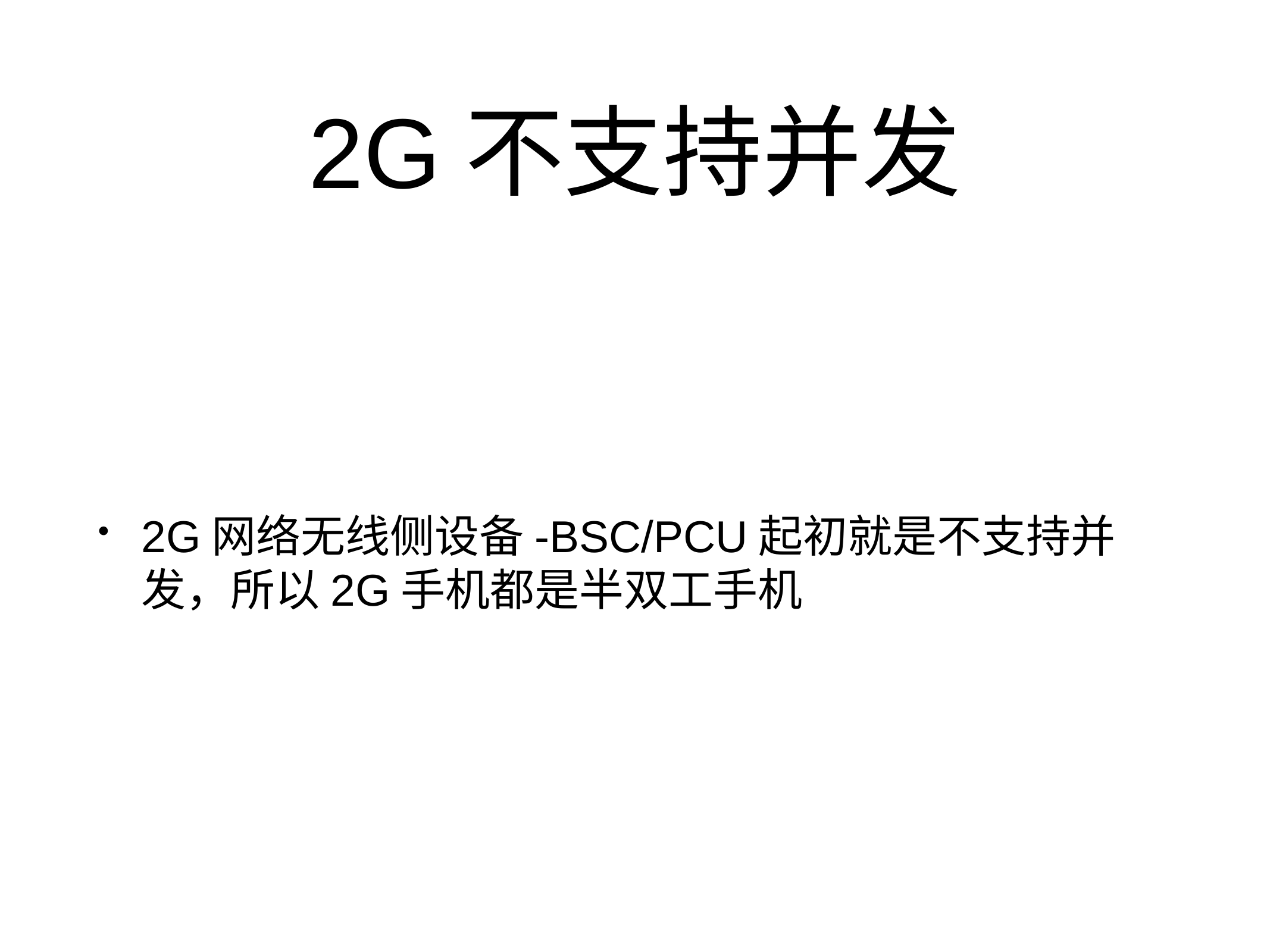

# 2G不支持并发
2G网络无线侧设备-BSC/PCU起初就是不支持并发，所以2G手机都是半双工手机